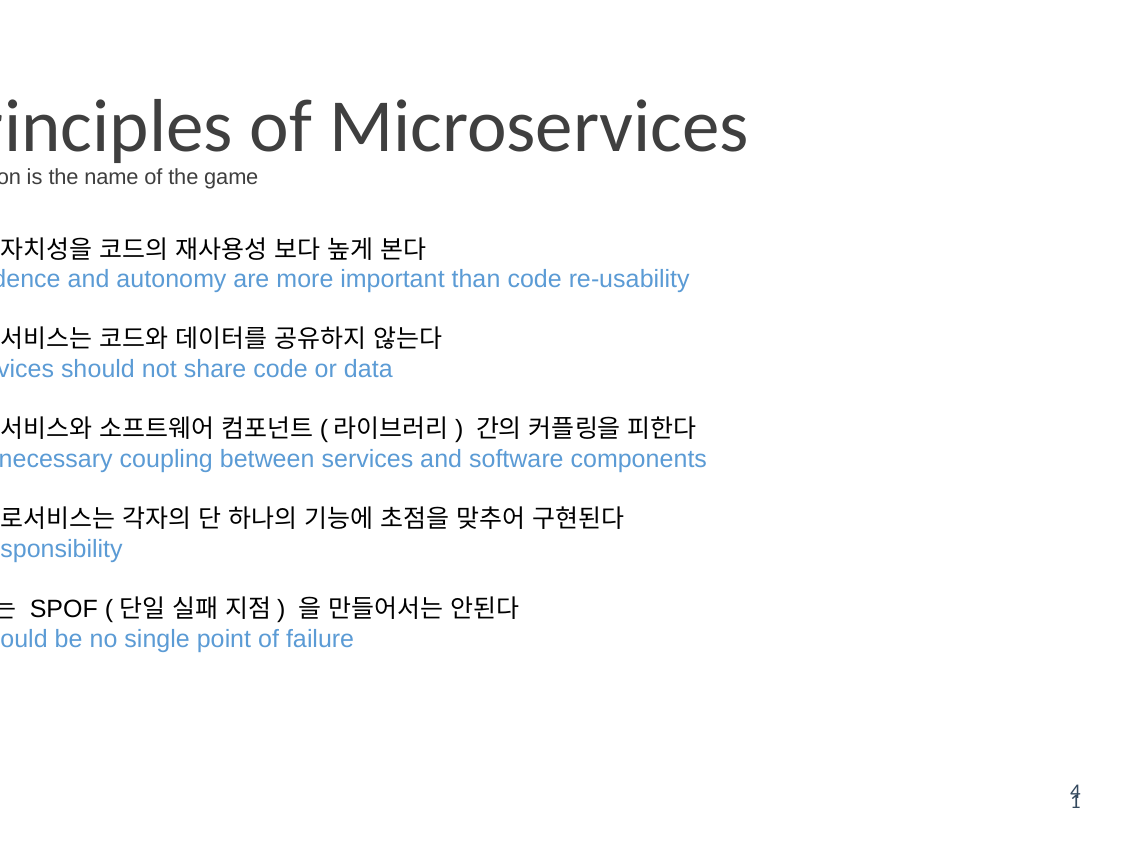

# Principles of Microservices

Isolation is the name of the game
독립성과 자치성을 코드의 재사용성 보다 높게 본다
Independence and autonomy are more important than code re-usability

마이크로 서비스는 코드와 데이터를 공유하지 않는다
Microservices should not share code or data

불필요한 서비스와 소프트웨어 컴포넌트(라이브러리) 간의 커플링을 피한다
Avoid unnecessary coupling between services and software components

각 마이크로서비스는 각자의 단 하나의 기능에 초점을 맞추어 구현된다
Single responsibility

운영시에는 SPOF (단일 실패 지점) 을 만들어서는 안된다
There should be no single point of failure